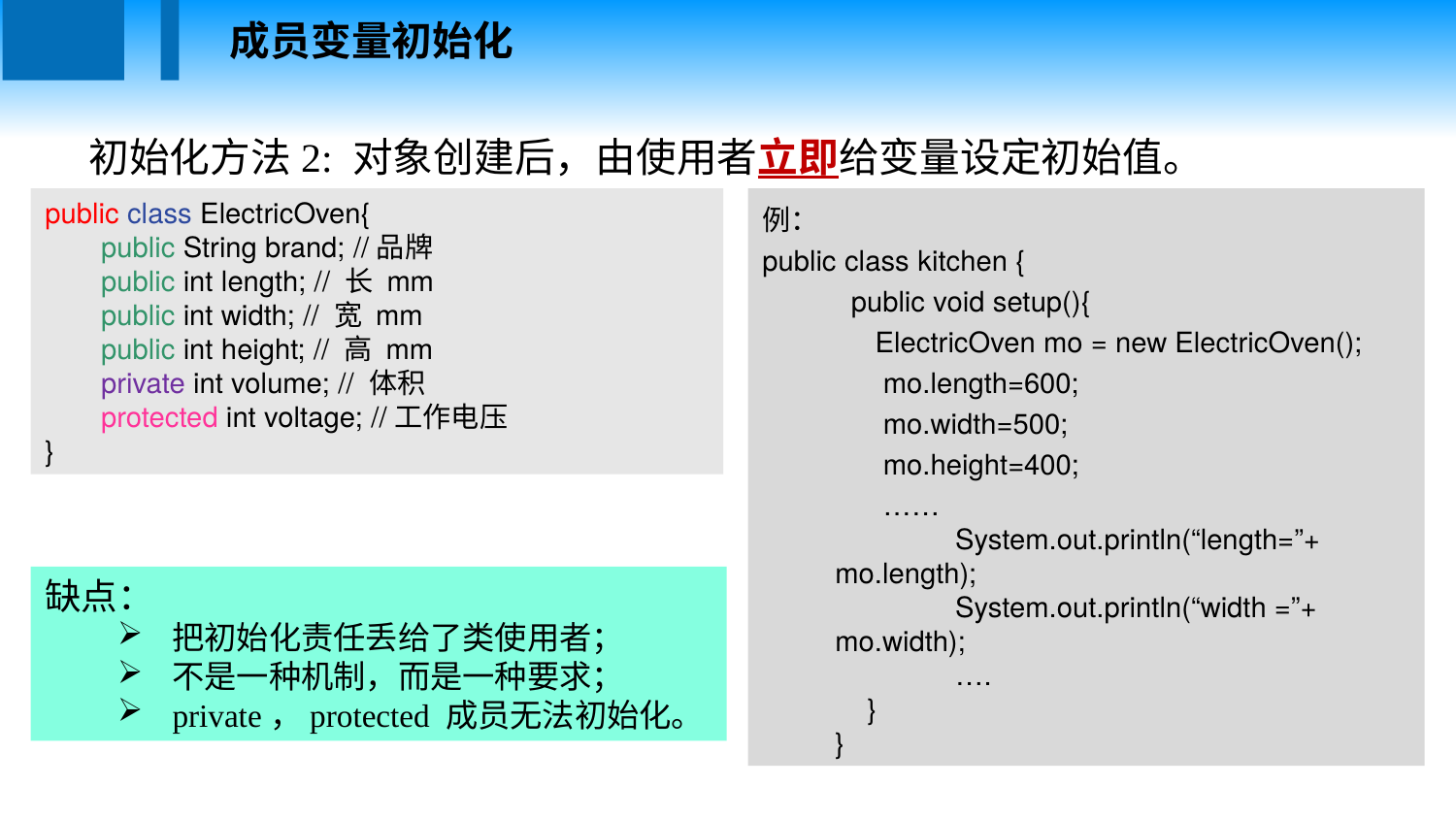

成员变量初始化
初始化方法2: 对象创建后，由使用者立即给变量设定初始值。
public class ElectricOven{
       public String brand; //品牌
       public int length; // 长 mm
       public int width; // 宽 mm
       public int height; // 高 mm
       private int volume; // 体积
       protected int voltage; //工作电压
}
例：
public class kitchen {
  public void setup(){
     ElectricOven mo = new ElectricOven();
      mo.length=600;
      mo.width=500;
      mo.height=400;
      ……
               System.out.println(“length=”+ mo.length);
               System.out.println(“width =”+ mo.width);
               ….
    }
}
缺点：
把初始化责任丢给了类使用者；
不是一种机制，而是一种要求；
private，protected 成员无法初始化。